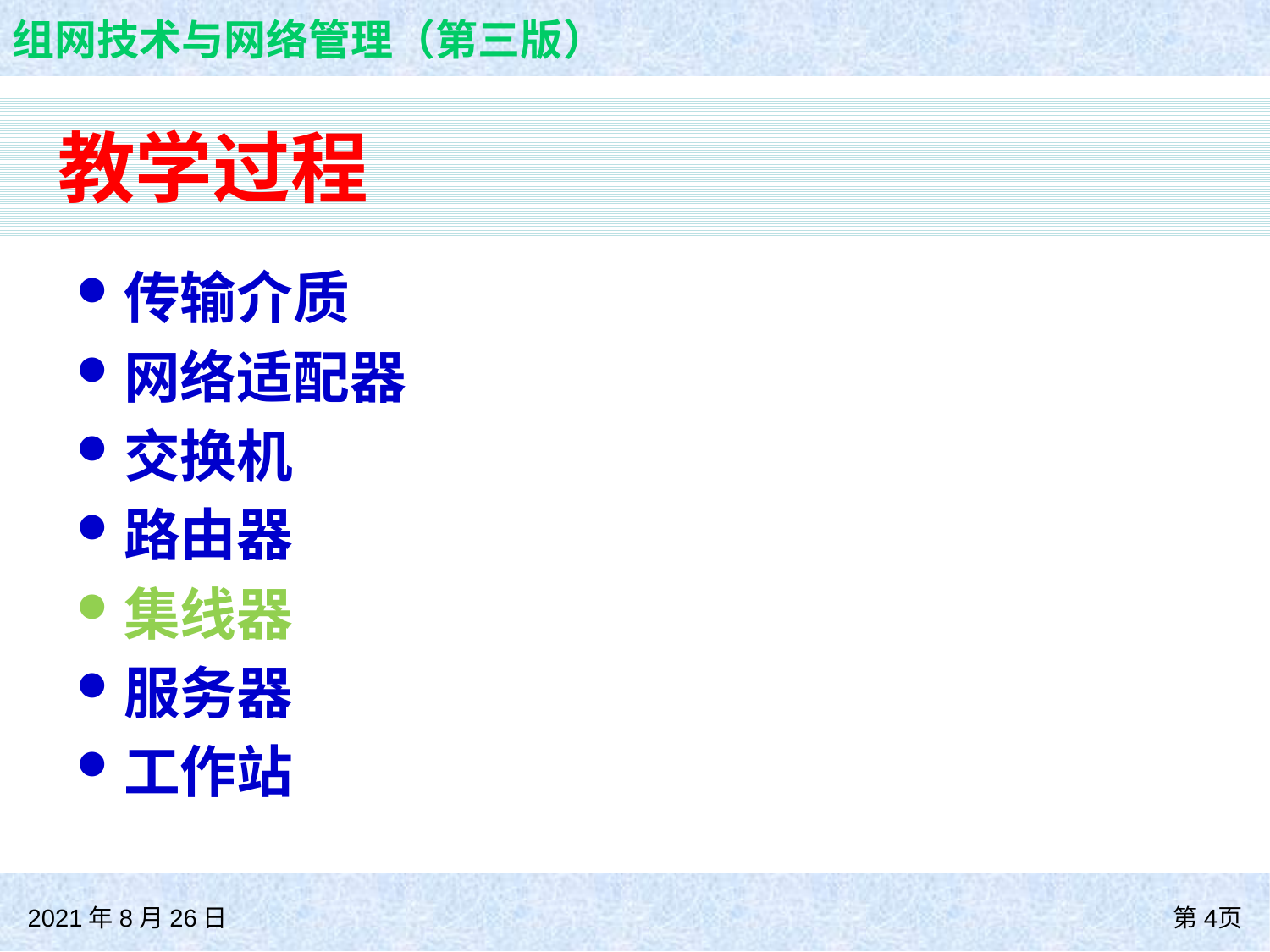

# 教学过程
传输介质
网络适配器
交换机
路由器
集线器
服务器
工作站
2021年8月26日
第4页